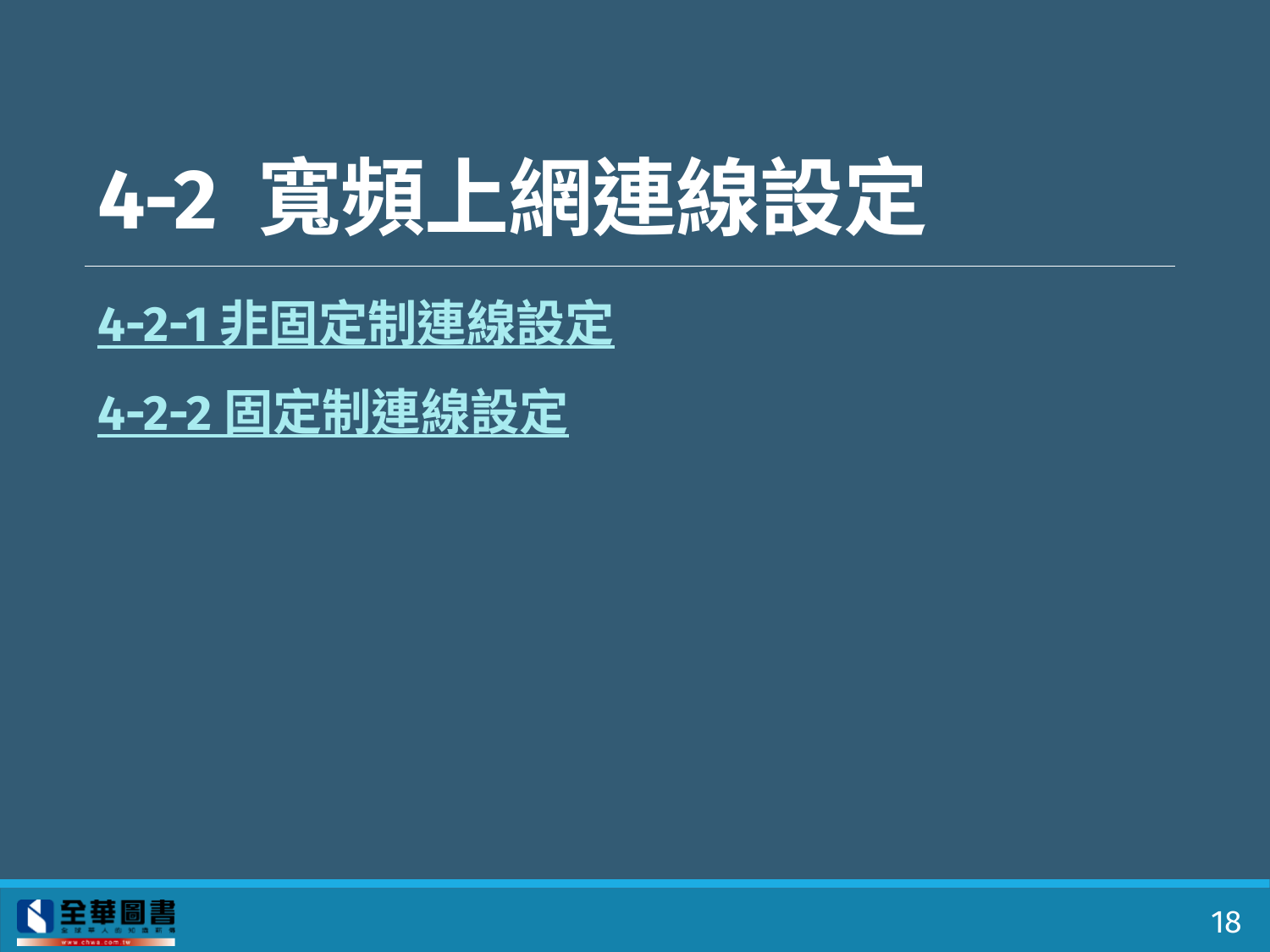

# 4-2 寬頻上網連線設定
4-2-1 非固定制連線設定
4-2-2 固定制連線設定

18